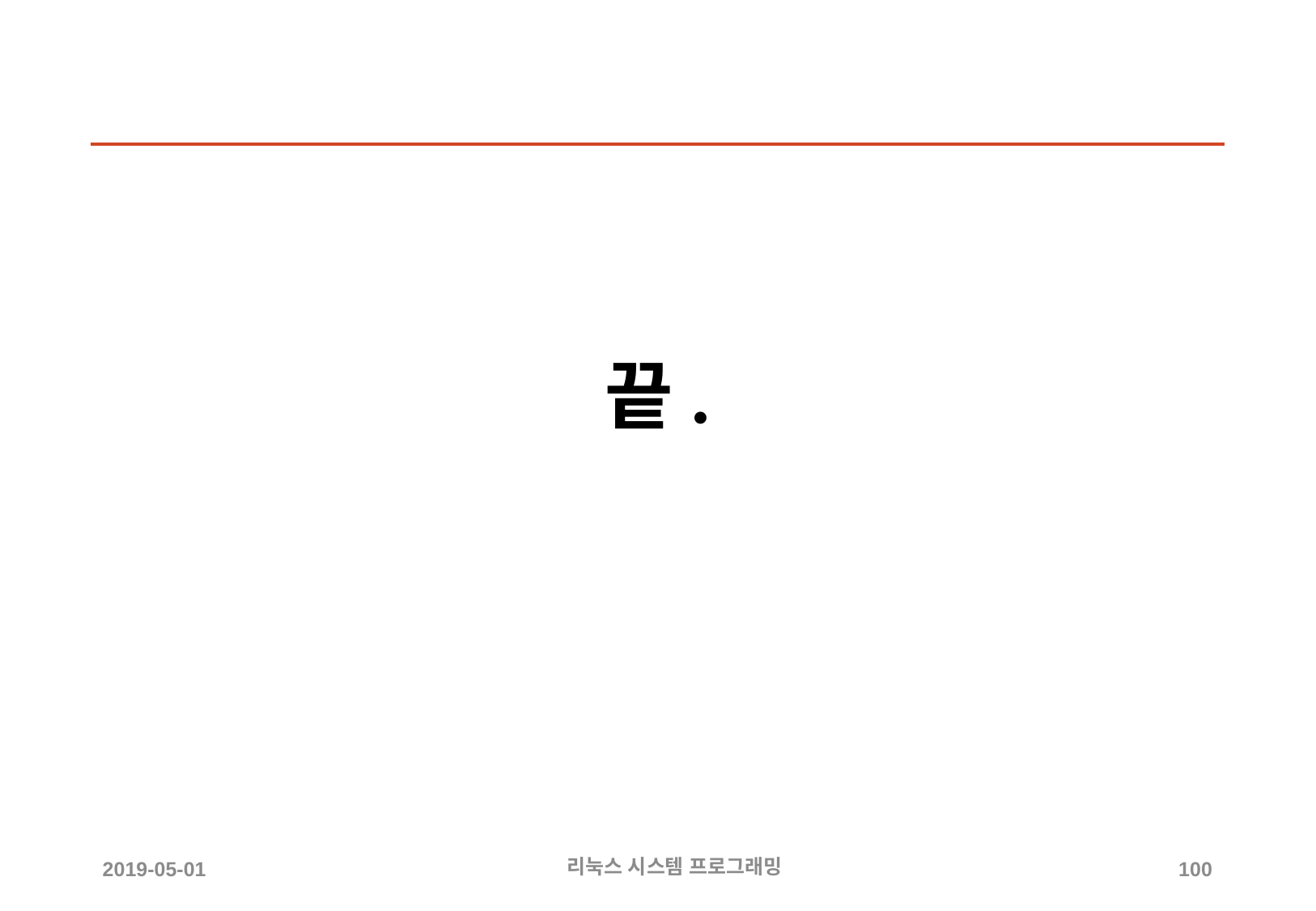

# 끝.
2019-05-01
리눅스 시스템 프로그래밍
100